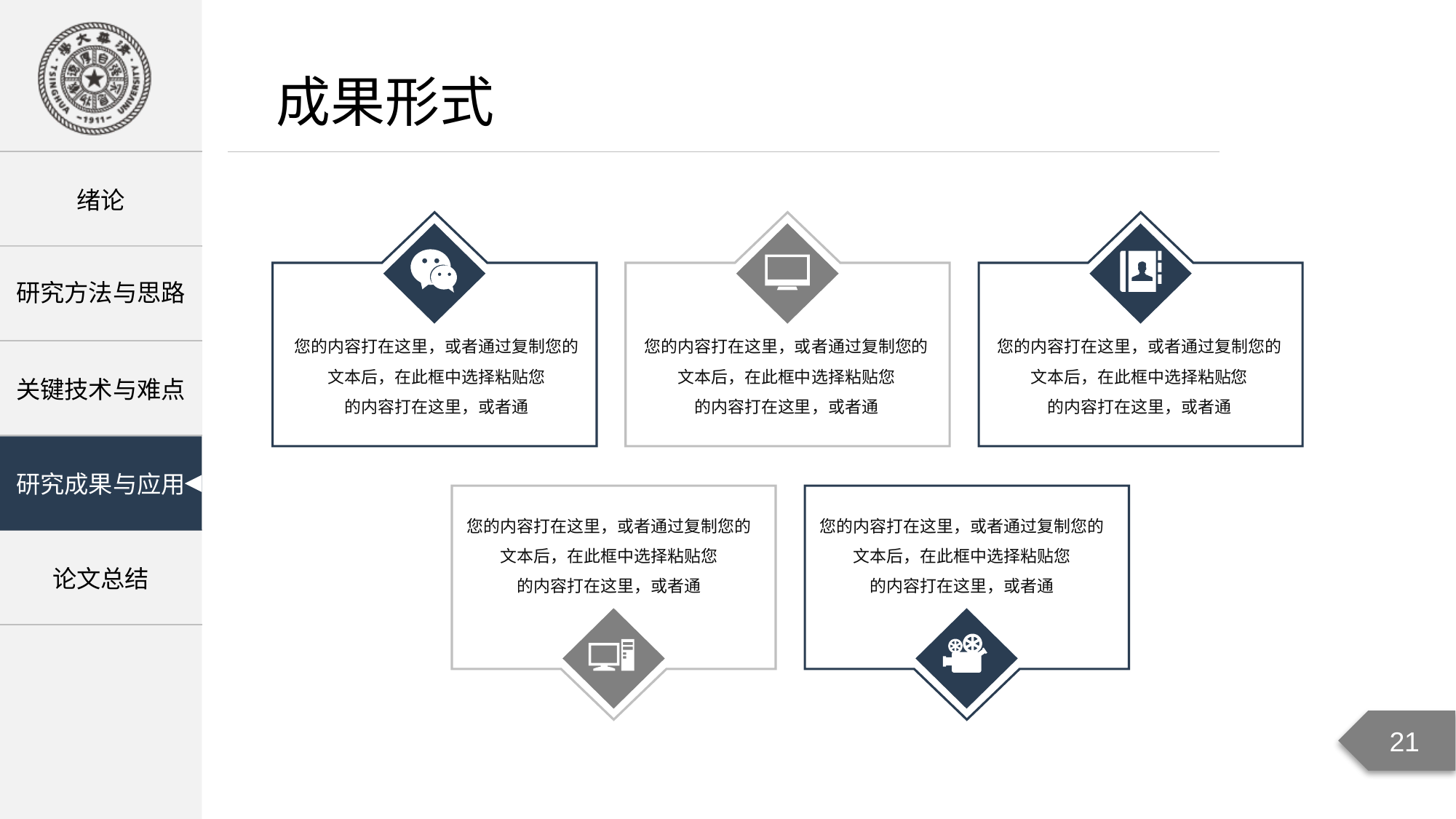

成果形式

您的内容打在这里，或者通过复制您的文本后，在此框中选择粘贴您
的内容打在这里，或者通

您的内容打在这里，或者通过复制您的文本后，在此框中选择粘贴您
的内容打在这里，或者通

您的内容打在这里，或者通过复制您的文本后，在此框中选择粘贴您
的内容打在这里，或者通

您的内容打在这里，或者通过复制您的文本后，在此框中选择粘贴您
的内容打在这里，或者通

您的内容打在这里，或者通过复制您的文本后，在此框中选择粘贴您
的内容打在这里，或者通